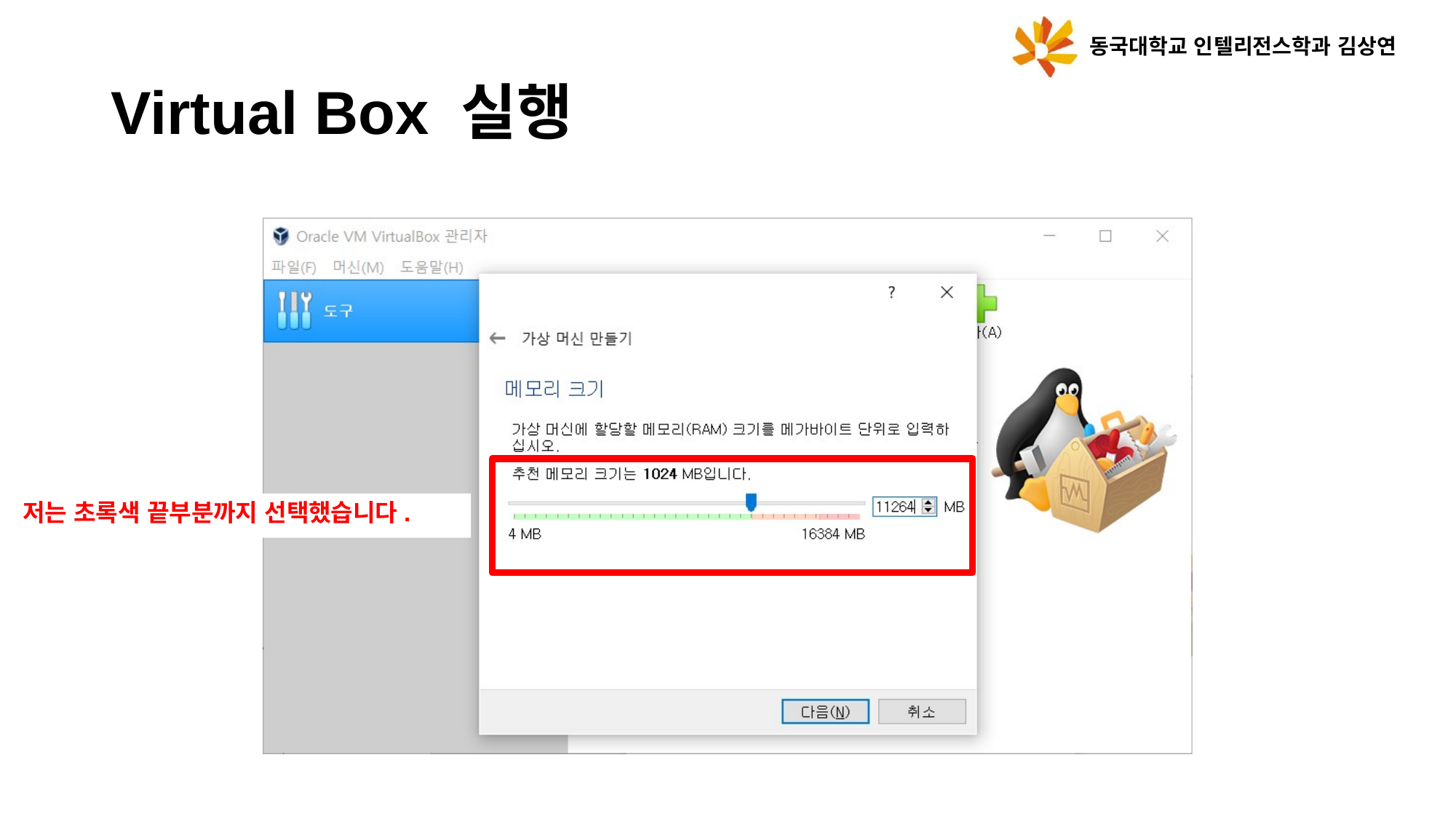

동국대학교 인텔리전스학과 김상연
# Virtual Box 실행

저는 초록색 끝부분까지 선택했습니다.